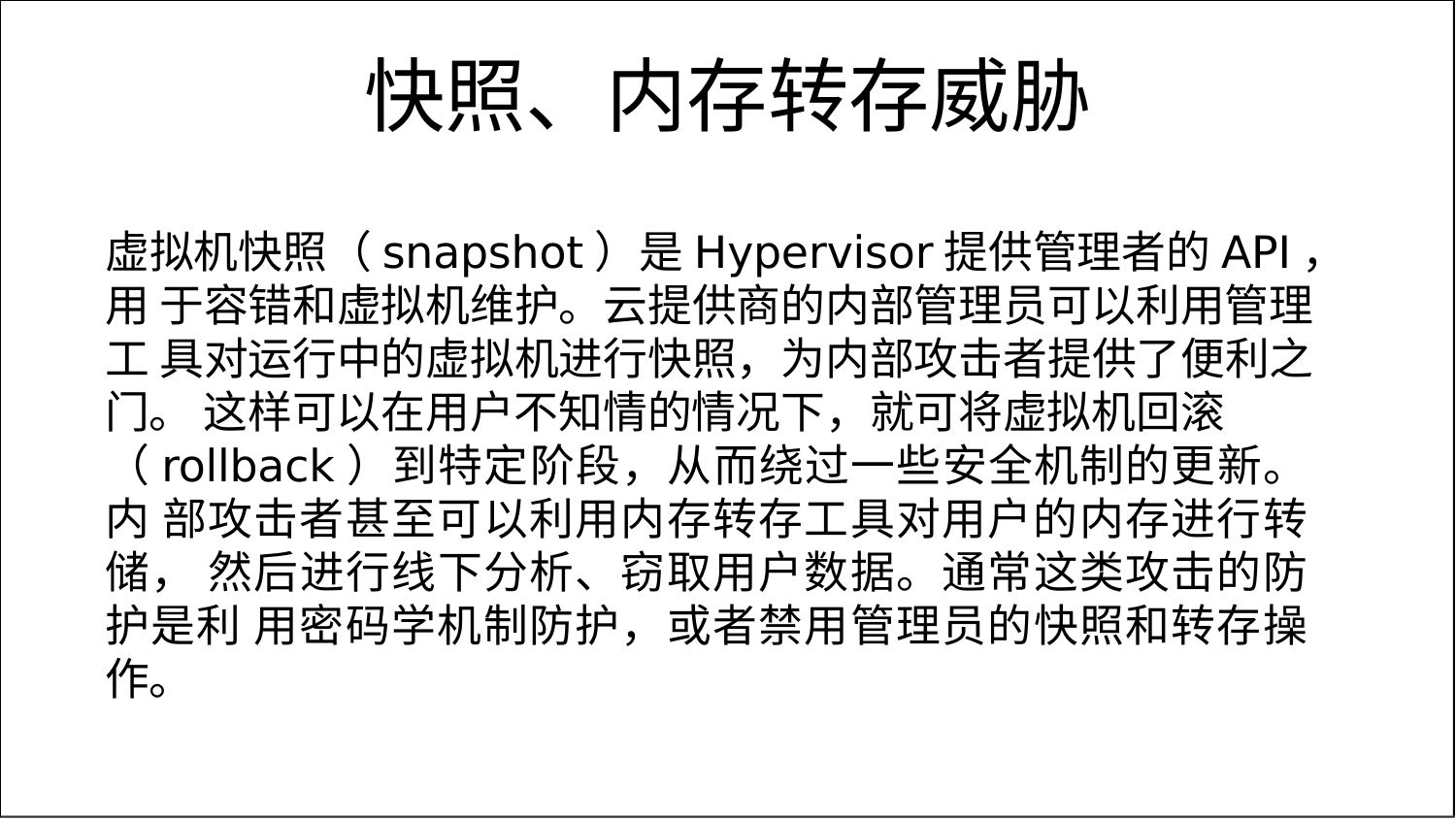

# 快照、内存转存威胁
虚拟机快照（snapshot）是Hypervisor提供管理者的API，用 于容错和虚拟机维护。云提供商的内部管理员可以利用管理工 具对运行中的虚拟机进行快照，为内部攻击者提供了便利之门。 这样可以在用户不知情的情况下，就可将虚拟机回滚
（rollback）到特定阶段，从而绕过一些安全机制的更新。内 部攻击者甚至可以利用内存转存工具对用户的内存进行转储， 然后进行线下分析、窃取用户数据。通常这类攻击的防护是利 用密码学机制防护，或者禁用管理员的快照和转存操作。